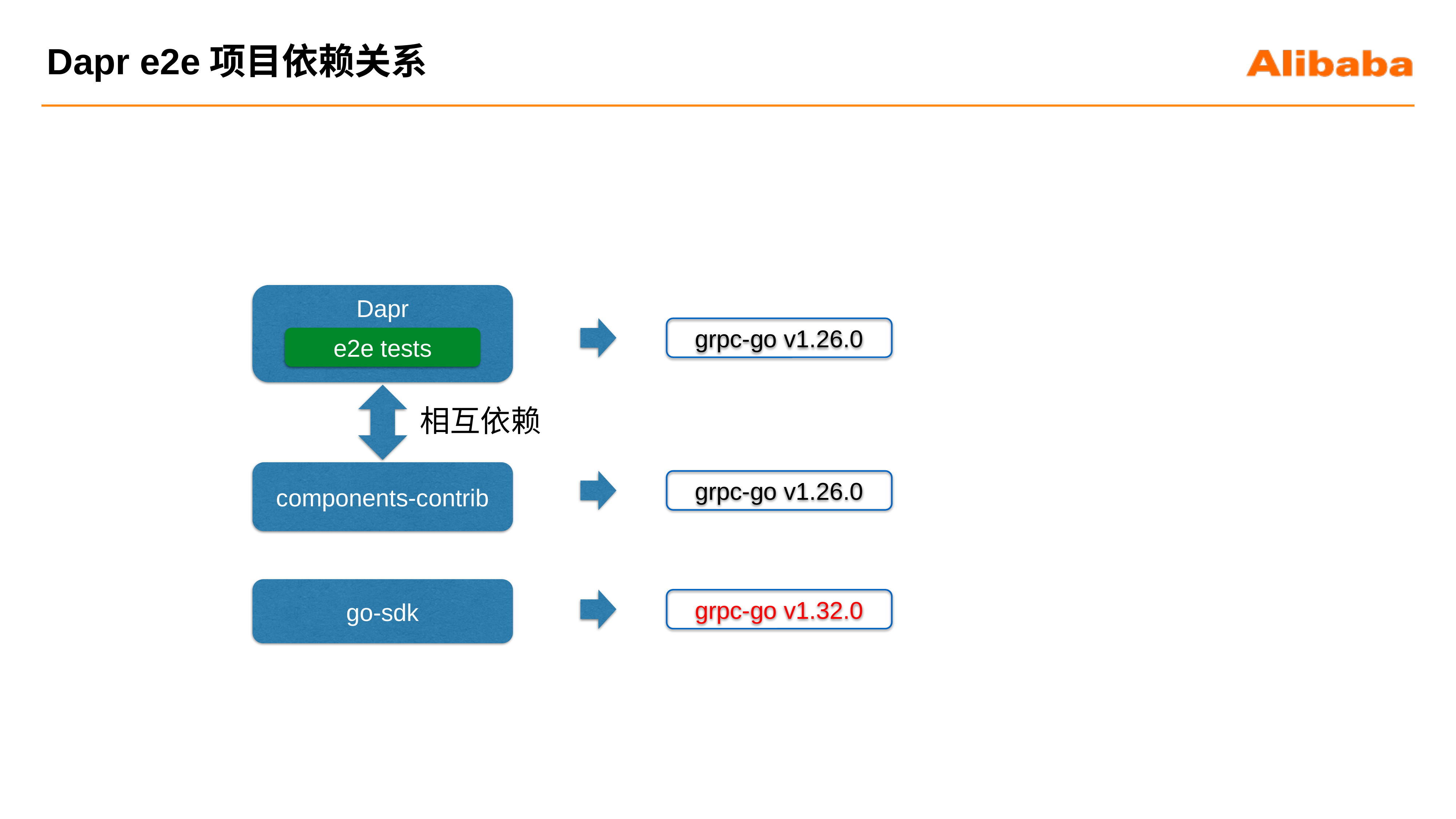

# Dapr e2e项目依赖关系
Dapr

grpc-go v1.26.0
e2e tests

相互依赖
components-contrib

grpc-go v1.26.0
go-sdk

grpc-go v1.32.0